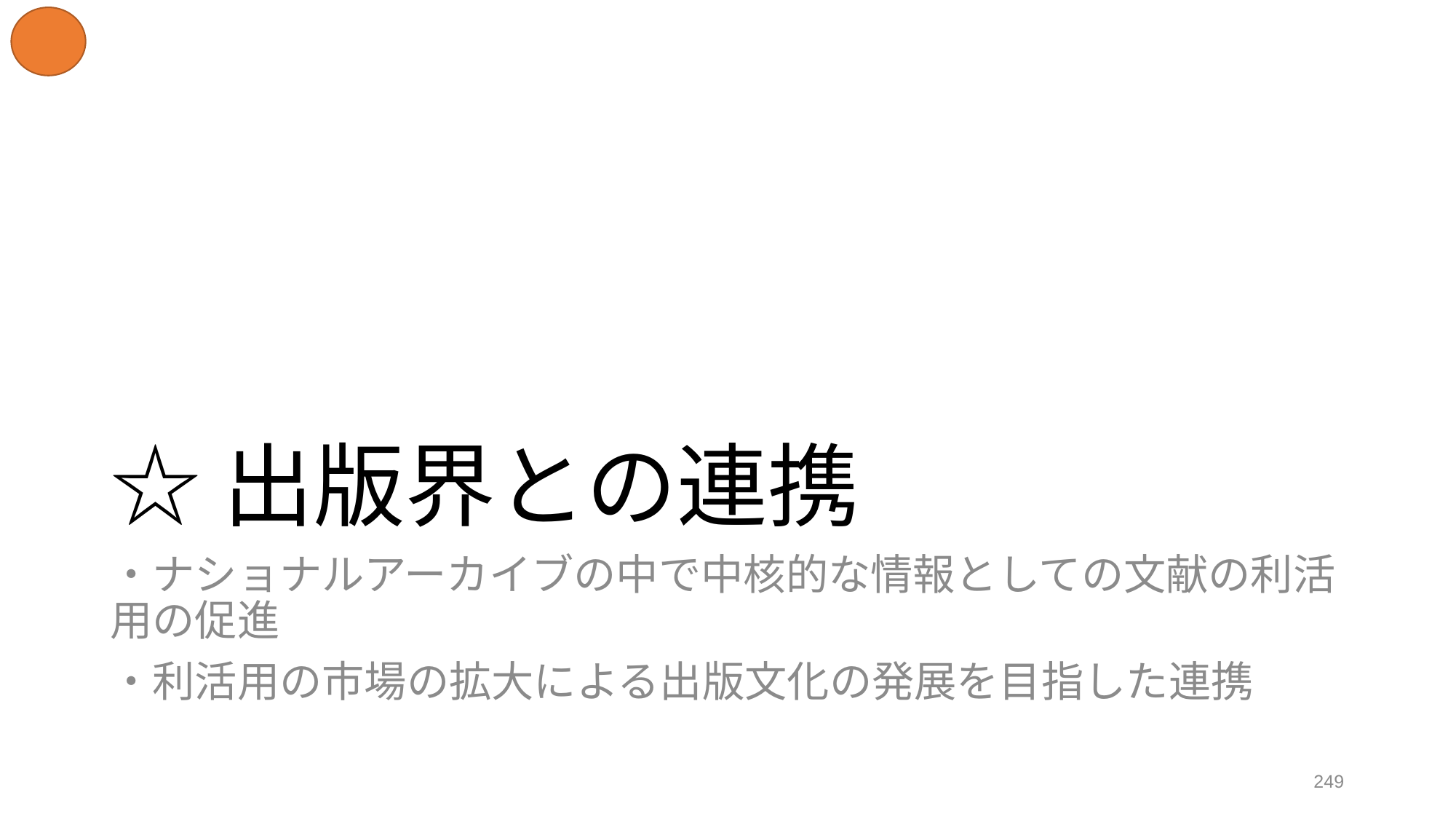

# ☆出版界との連携
・ナショナルアーカイブの中で中核的な情報としての文献の利活用の促進
・利活用の市場の拡大による出版文化の発展を目指した連携

249